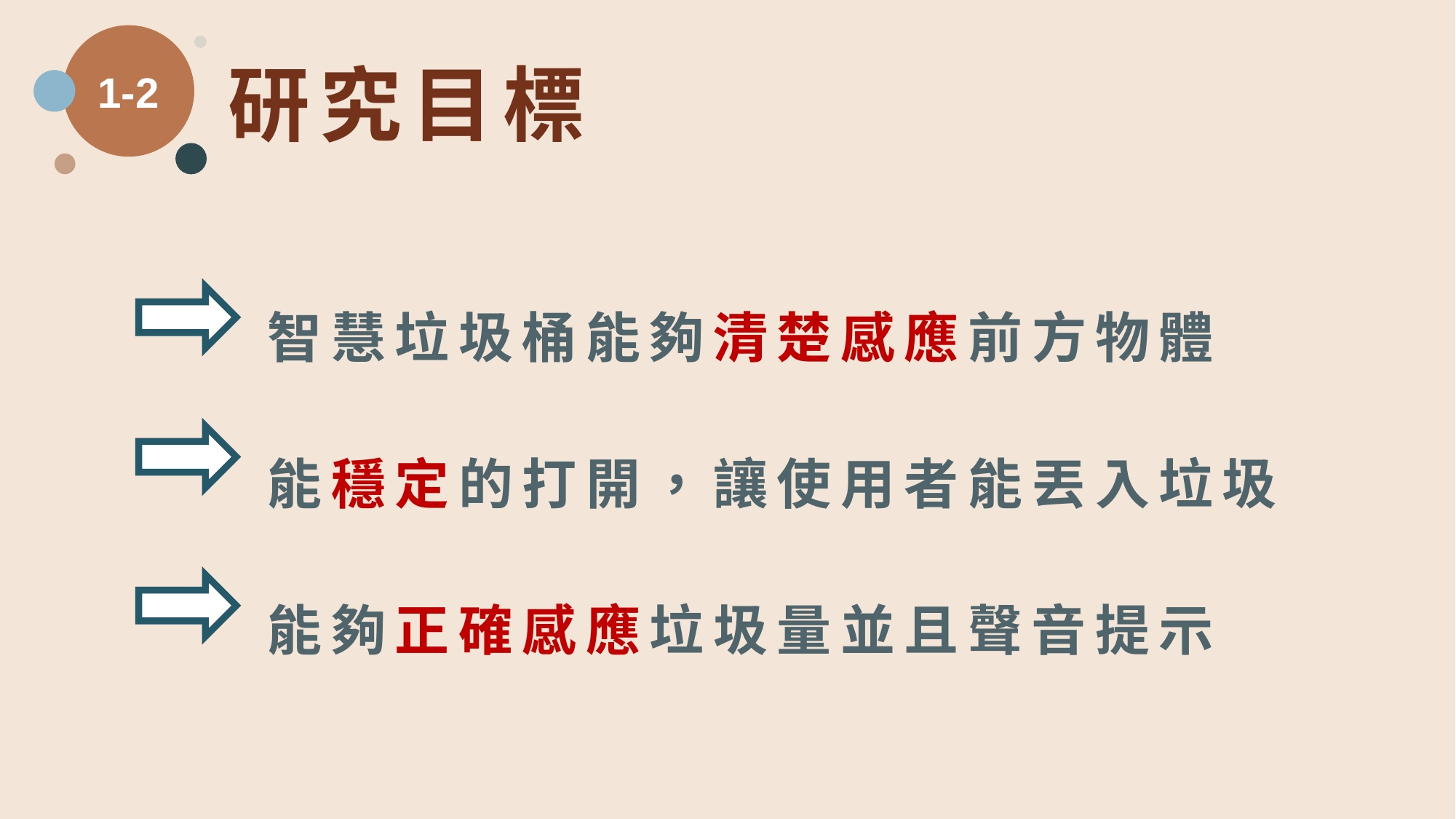

1-2

研究目標
智慧垃圾桶能夠清楚感應前方物體
能穩定的打開，讓使用者能丟入垃圾
能夠正確感應垃圾量並且聲音提示